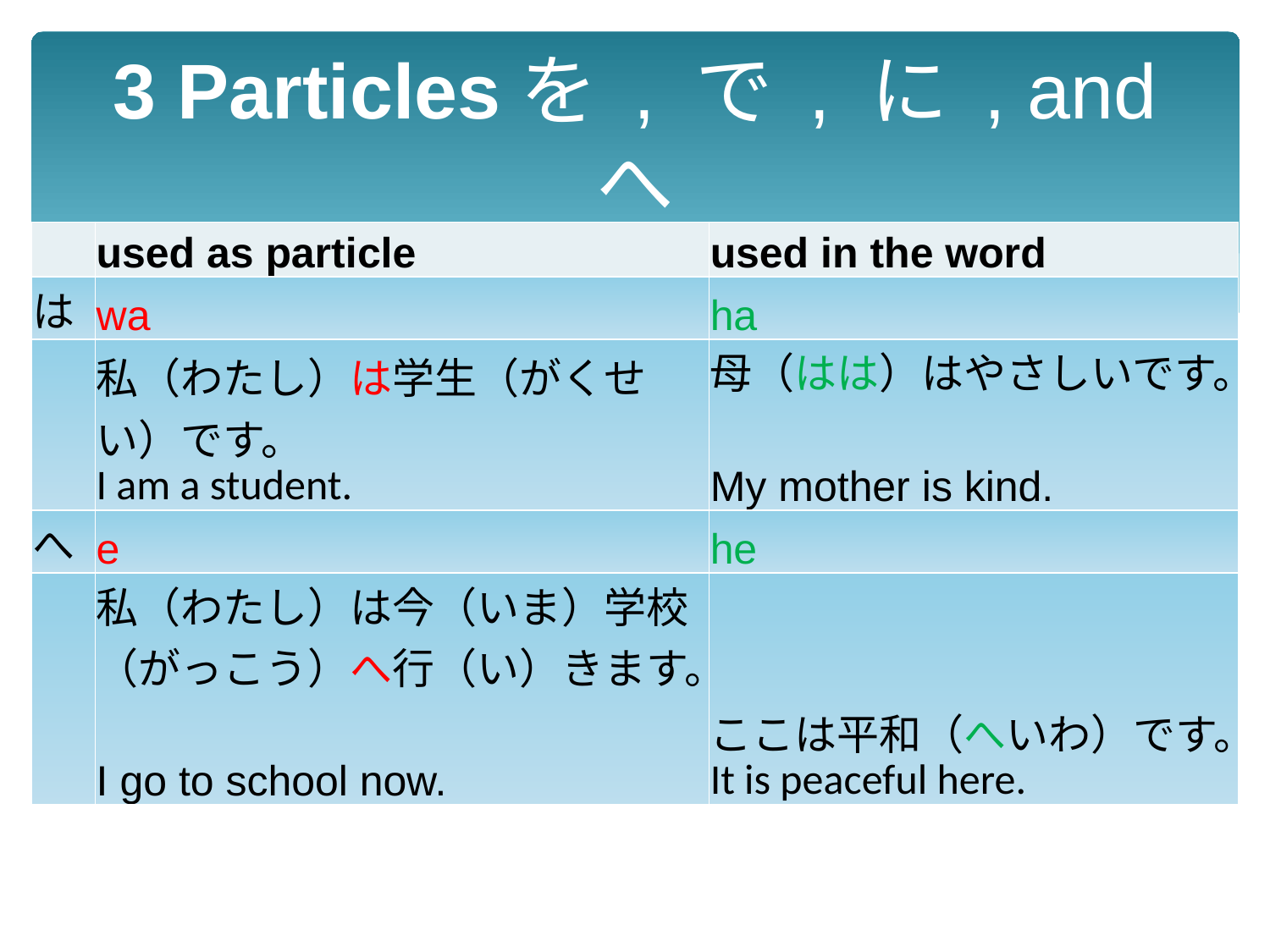

# 3 Particlesを , で , に , and へ
|  | used as particle | used in the word |
| --- | --- | --- |
| は | wa | ha |
|  | 私（わたし）は学生（がくせい）です。 I am a student. | 母（はは）はやさしいです。 My mother is kind. |
| へ | e | he |
|  | 私（わたし）は今（いま）学校（がっこう）へ行（い）きます。 I go to school now. | ここは平和（へいわ）です。 It is peaceful here. |